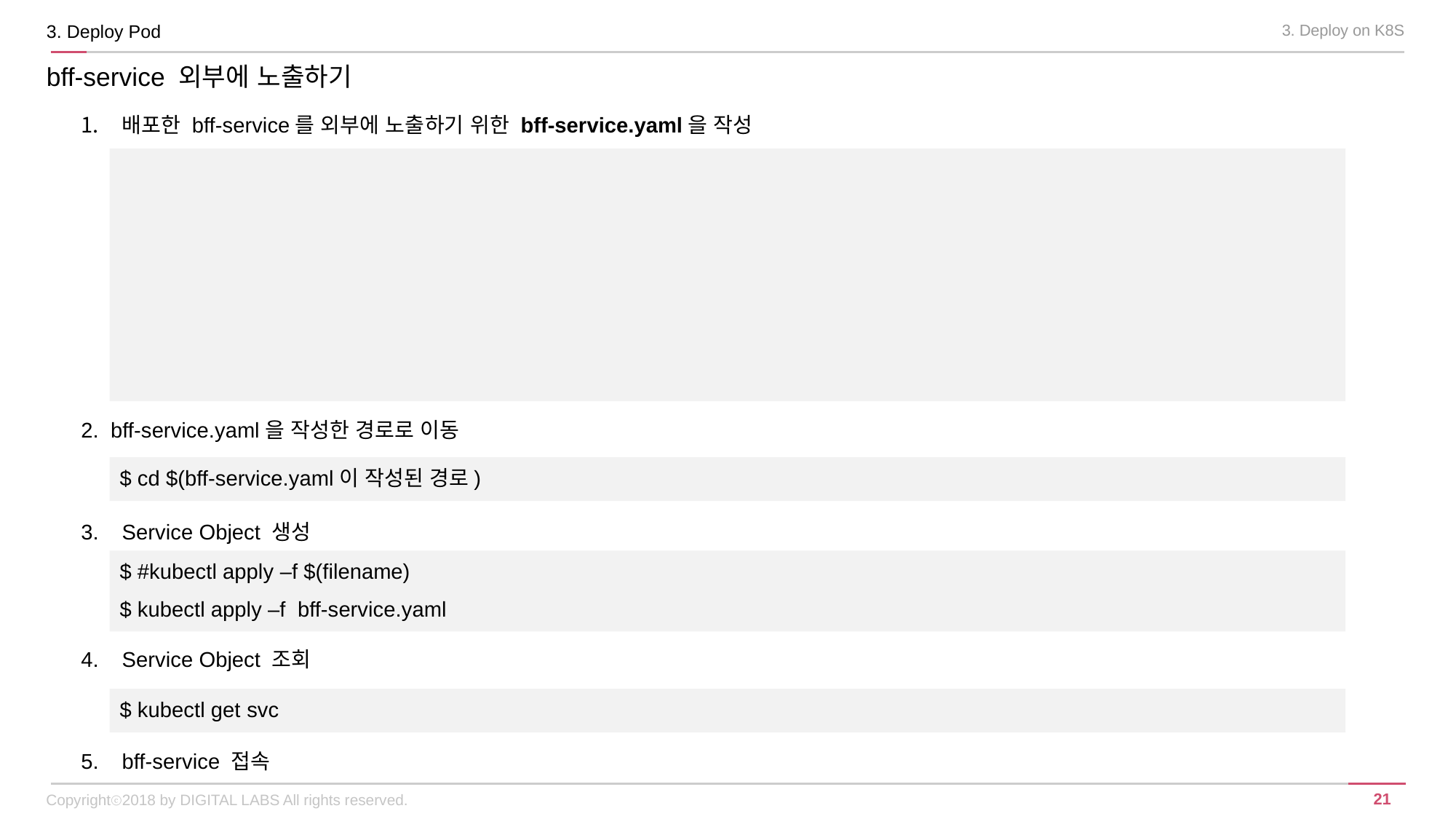

3. Deploy Pod
3. Deploy on K8S
bff-service 외부에 노출하기
배포한 bff-service를 외부에 노출하기 위한 bff-service.yaml을 작성

2.  bff-service.yaml을 작성한 경로로 이동

Service Object 생성

Service Object 조회

bff-service 접속
apiVersion: v1
kind: Service
metadata:
  name: bff-service
spec:
  ports:
  - name: “http”
    port: 8080
    targetPort: 8080
  selector:
    app: bff-service
  type: NodePort
$ cd $(bff-service.yaml이 작성된 경로)
$ #kubectl apply –f $(filename)
$ kubectl apply –f  bff-service.yaml
$ kubectl get svc
Copyrightⓒ2018 by DIGITAL LABS All rights reserved.